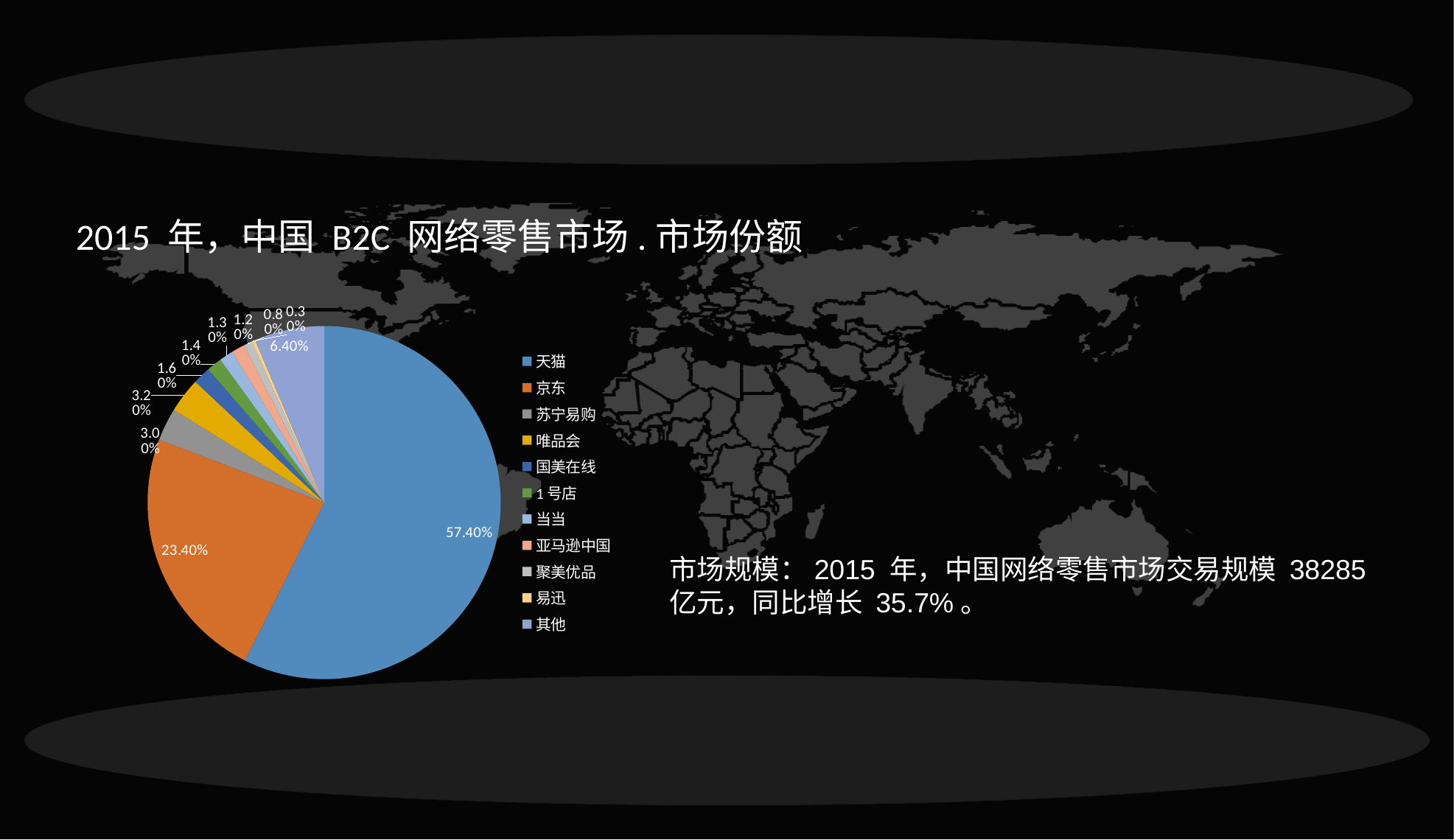

2015 年，中国 B2C 网络零售市场.市场份额

### Chart

| Category |  |
|---|---|
| 天猫 | 0.574 |
| 京东 | 0.234 |
| 苏宁易购 | 0.03 |
| 唯品会 | 0.032 |
| 国美在线 | 0.016 |
| 1号店 | 0.014 |
| 当当 | 0.013 |
| 亚马逊中国 | 0.012 |
| 聚美优品 | 0.008 |
| 易迅 | 0.003 |
| 其他 | 0.064 |
市场规模：2015 年，中国网络零售市场交易规模 38285 亿元，同比增长 35.7%。